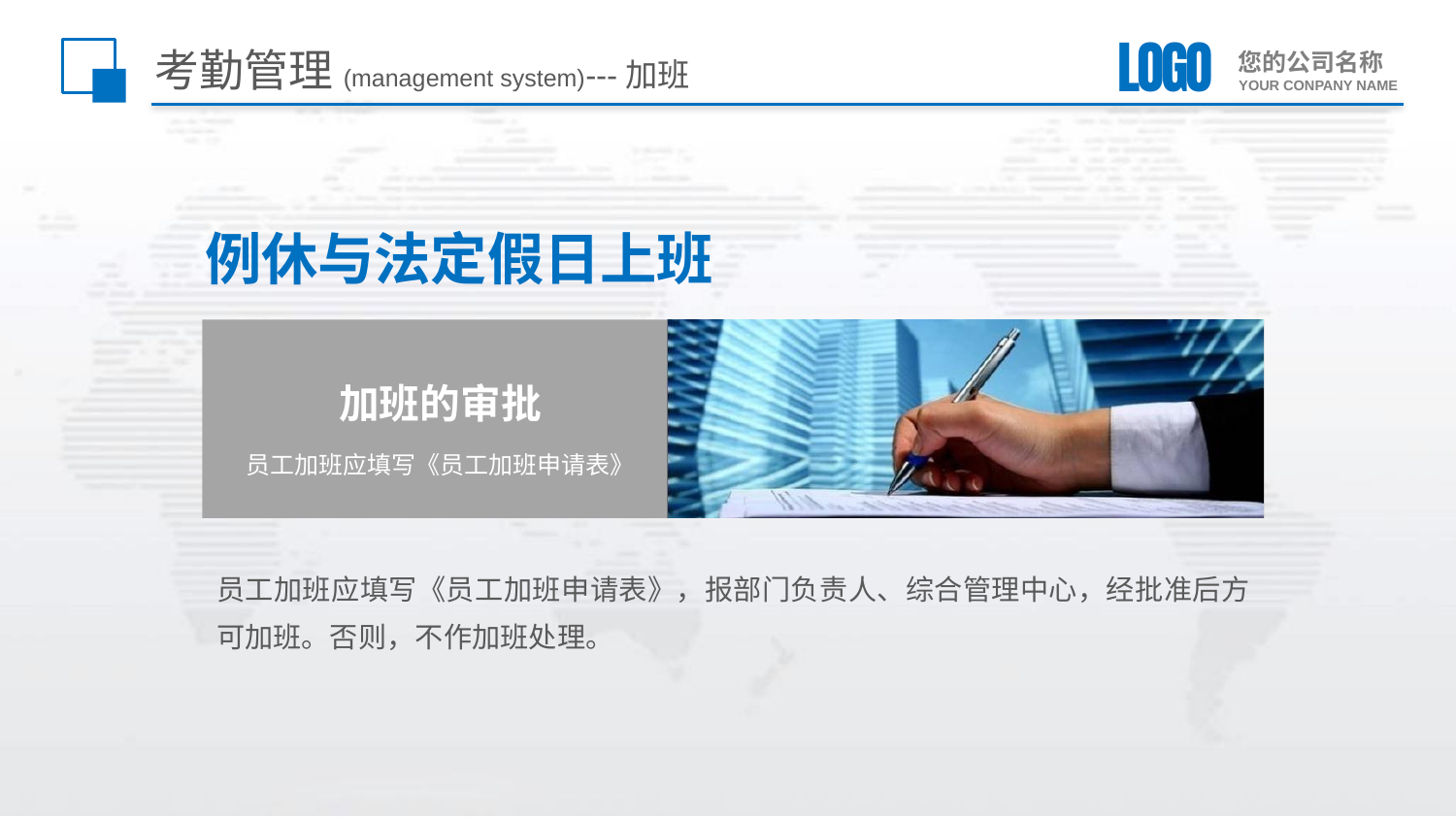

# 考勤管理(management system)---加班
例休与法定假日上班
加班的审批
员工加班应填写《员工加班申请表》

员工加班应填写《员工加班申请表》，报部门负责人、综合管理中心，经批准后方可加班。否则，不作加班处理。